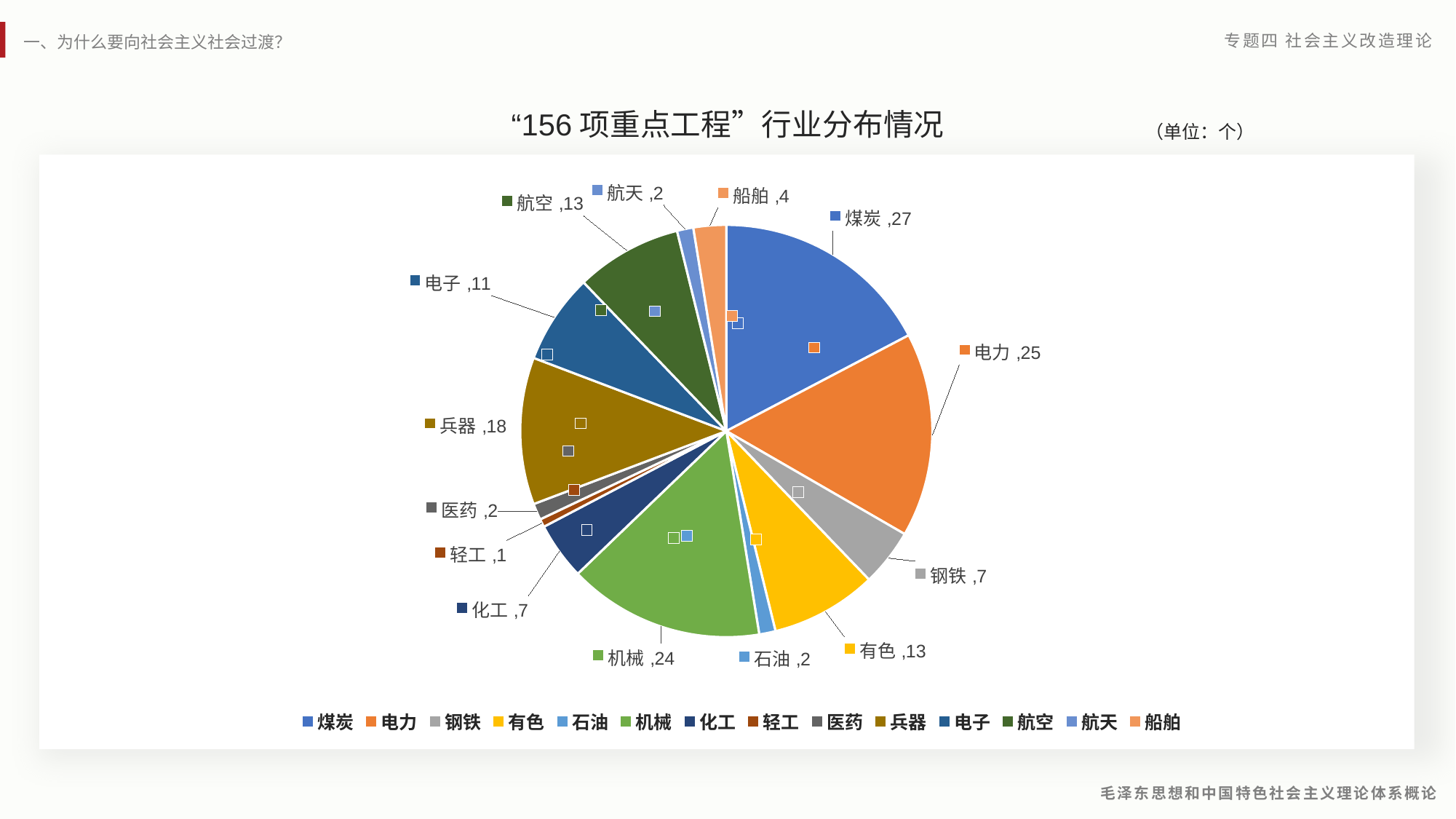

“156项重点工程”行业分布情况
（单位：个）

### Chart

| Category | 系列 1 |
|---|---|
| 煤炭 | 27.0 |
| 电力 | 25.0 |
| 钢铁 | 7.0 |
| 有色 | 13.0 |
| 石油 | 2.0 |
| 机械 | 24.0 |
| 化工 | 7.0 |
| 轻工 | 1.0 |
| 医药 | 2.0 |
| 兵器 | 18.0 |
| 电子 | 11.0 |
| 航空 | 13.0 |
| 航天 | 2.0 |
| 船舶 | 4.0 |